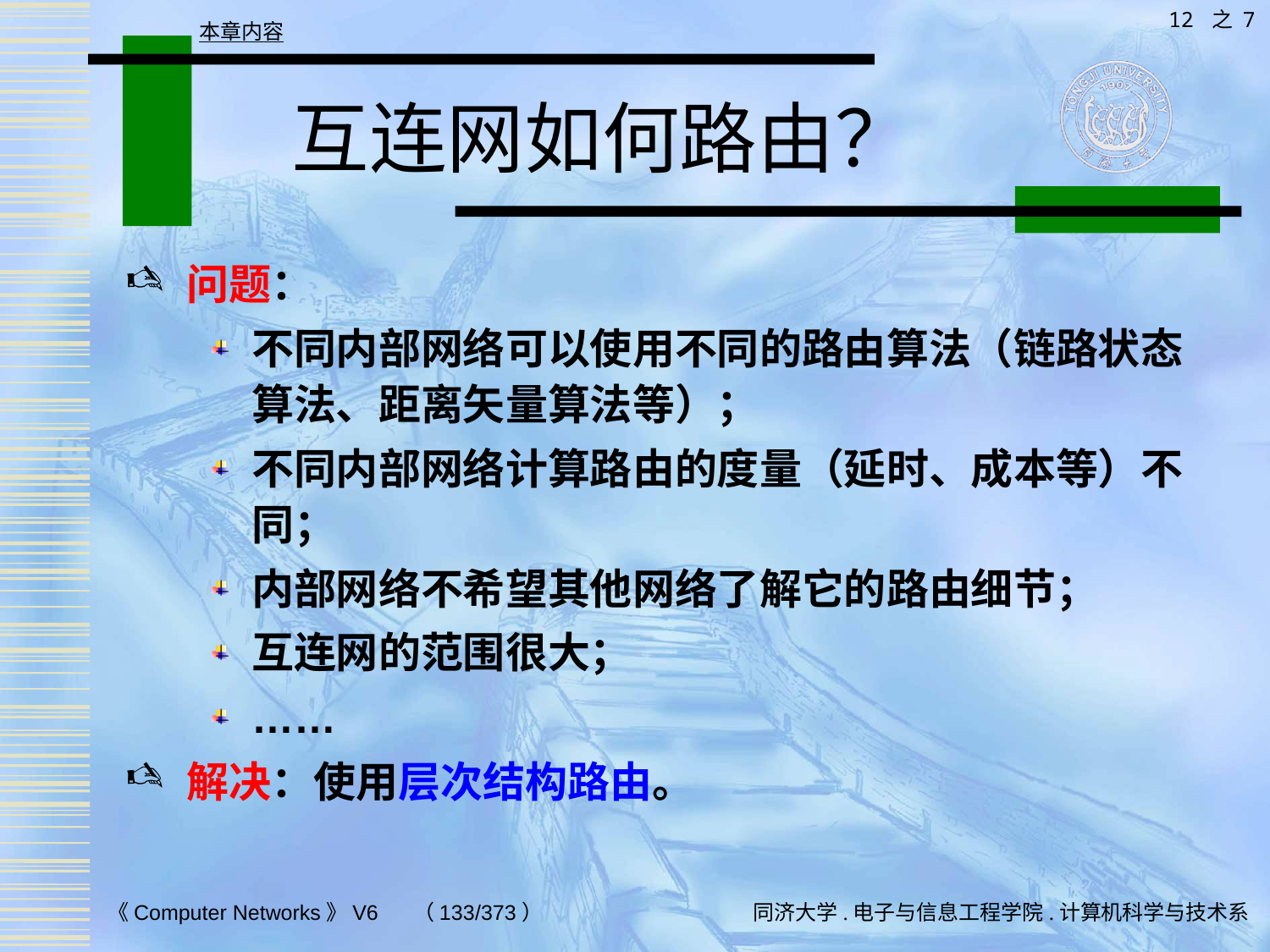

12 之 7
本章内容
# 互连网如何路由？
问题：
不同内部网络可以使用不同的路由算法（链路状态算法、距离矢量算法等）；
不同内部网络计算路由的度量（延时、成本等）不同；
内部网络不希望其他网络了解它的路由细节；
互连网的范围很大；
……
解决：使用层次结构路由。